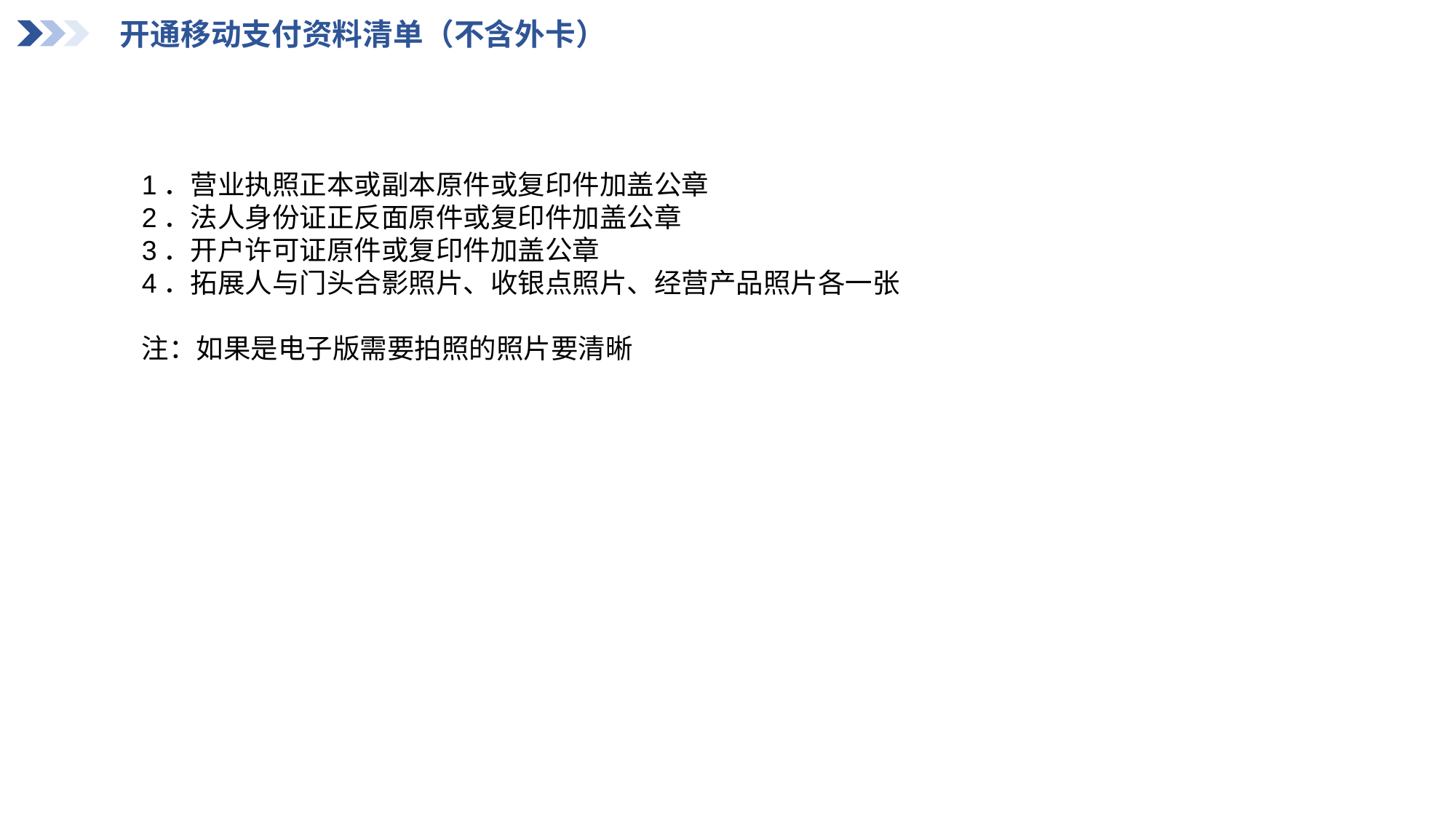

#
开通移动支付资料清单（不含外卡）

1．营业执照正本或副本原件或复印件加盖公章
2．法人身份证正反面原件或复印件加盖公章
3．开户许可证原件或复印件加盖公章
4．拓展人与门头合影照片、收银点照片、经营产品照片各一张

注：如果是电子版需要拍照的照片要清晰